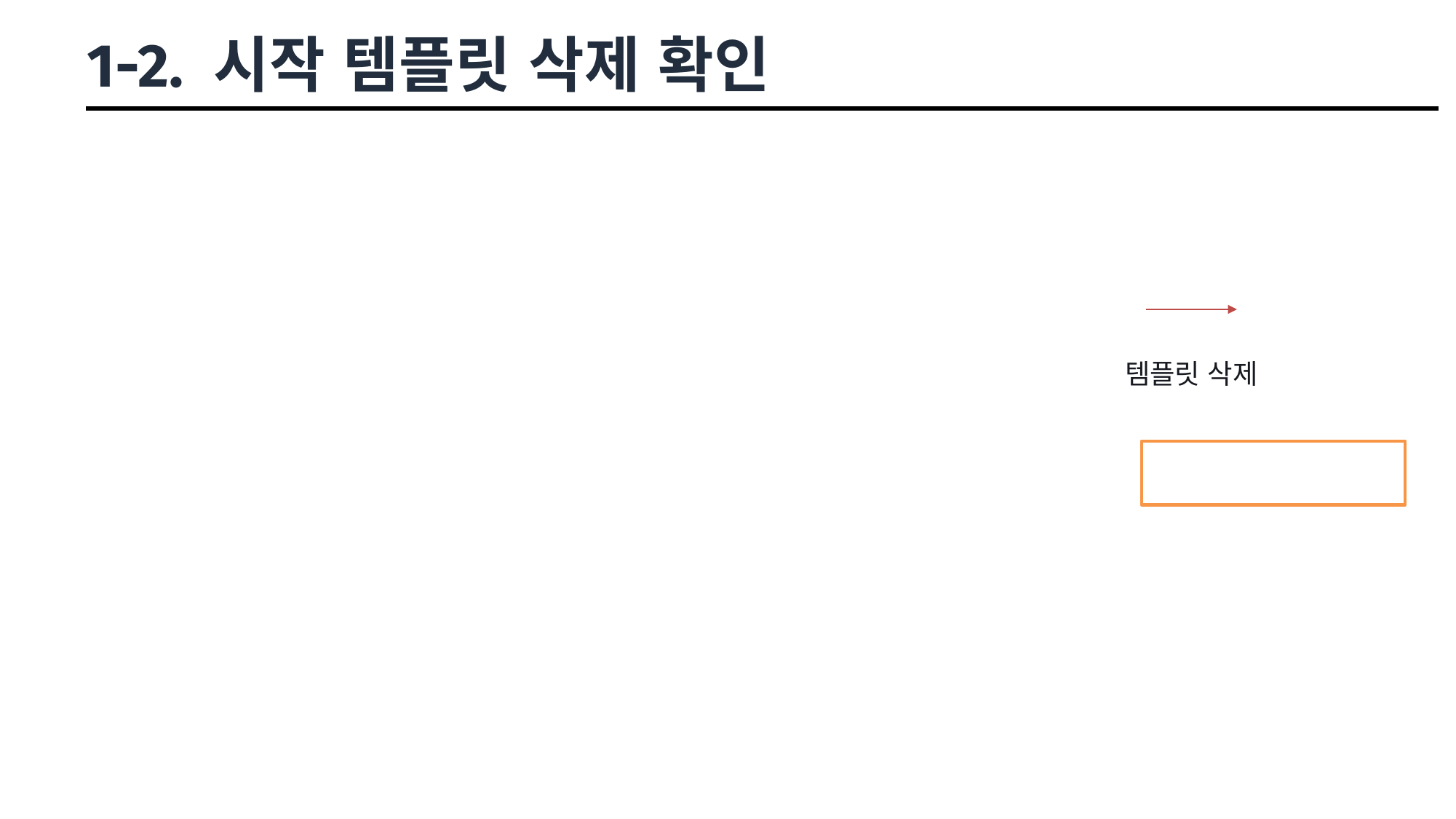

# 1-2. 시작 템플릿 삭제 확인
템플릿 삭제

© Stephane Maarek